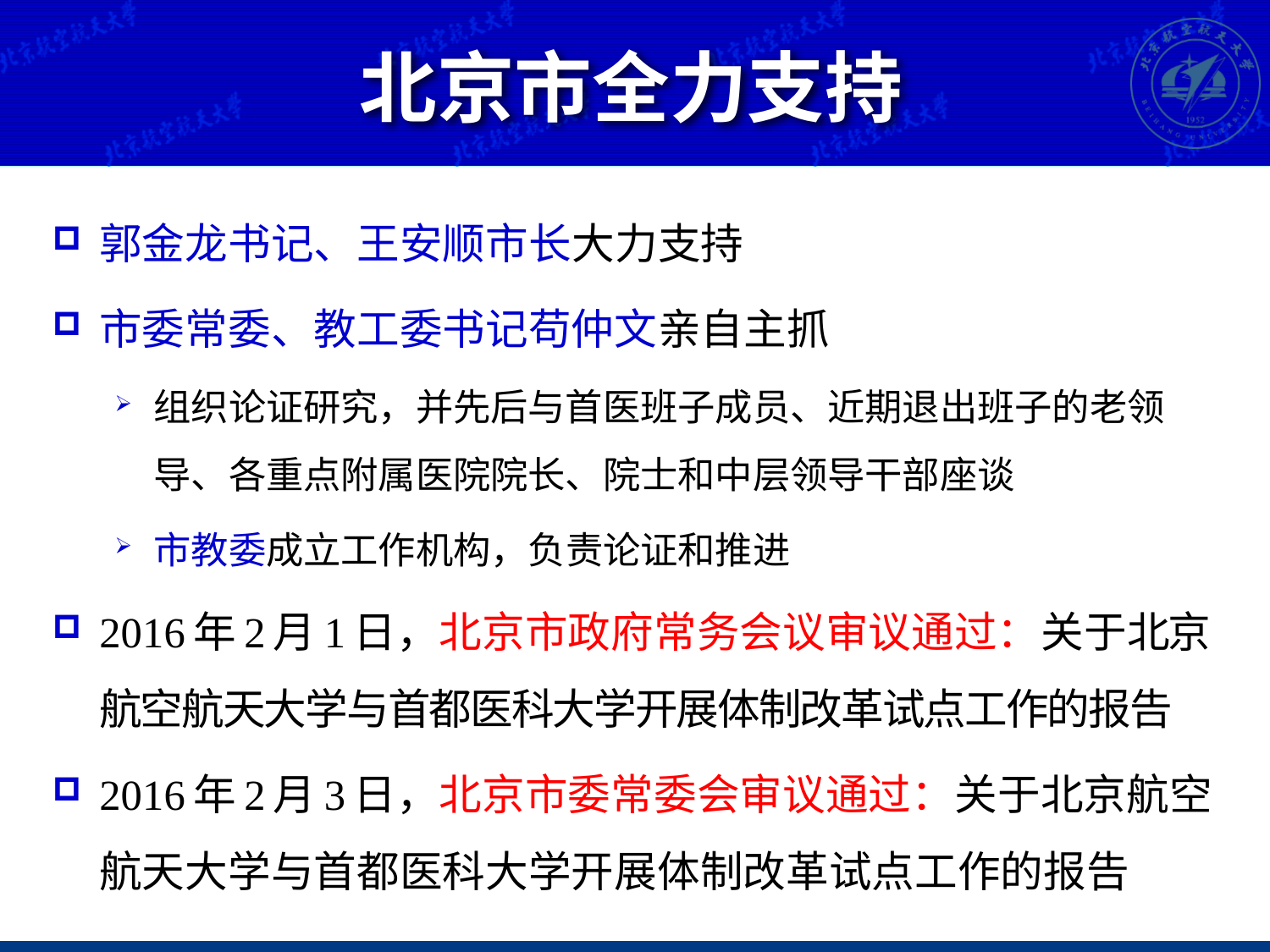

# 北京市全力支持
郭金龙书记、王安顺市长大力支持
市委常委、教工委书记苟仲文亲自主抓
组织论证研究，并先后与首医班子成员、近期退出班子的老领导、各重点附属医院院长、院士和中层领导干部座谈
市教委成立工作机构，负责论证和推进
2016年2月1日，北京市政府常务会议审议通过：关于北京航空航天大学与首都医科大学开展体制改革试点工作的报告
2016年2月3日，北京市委常委会审议通过：关于北京航空航天大学与首都医科大学开展体制改革试点工作的报告